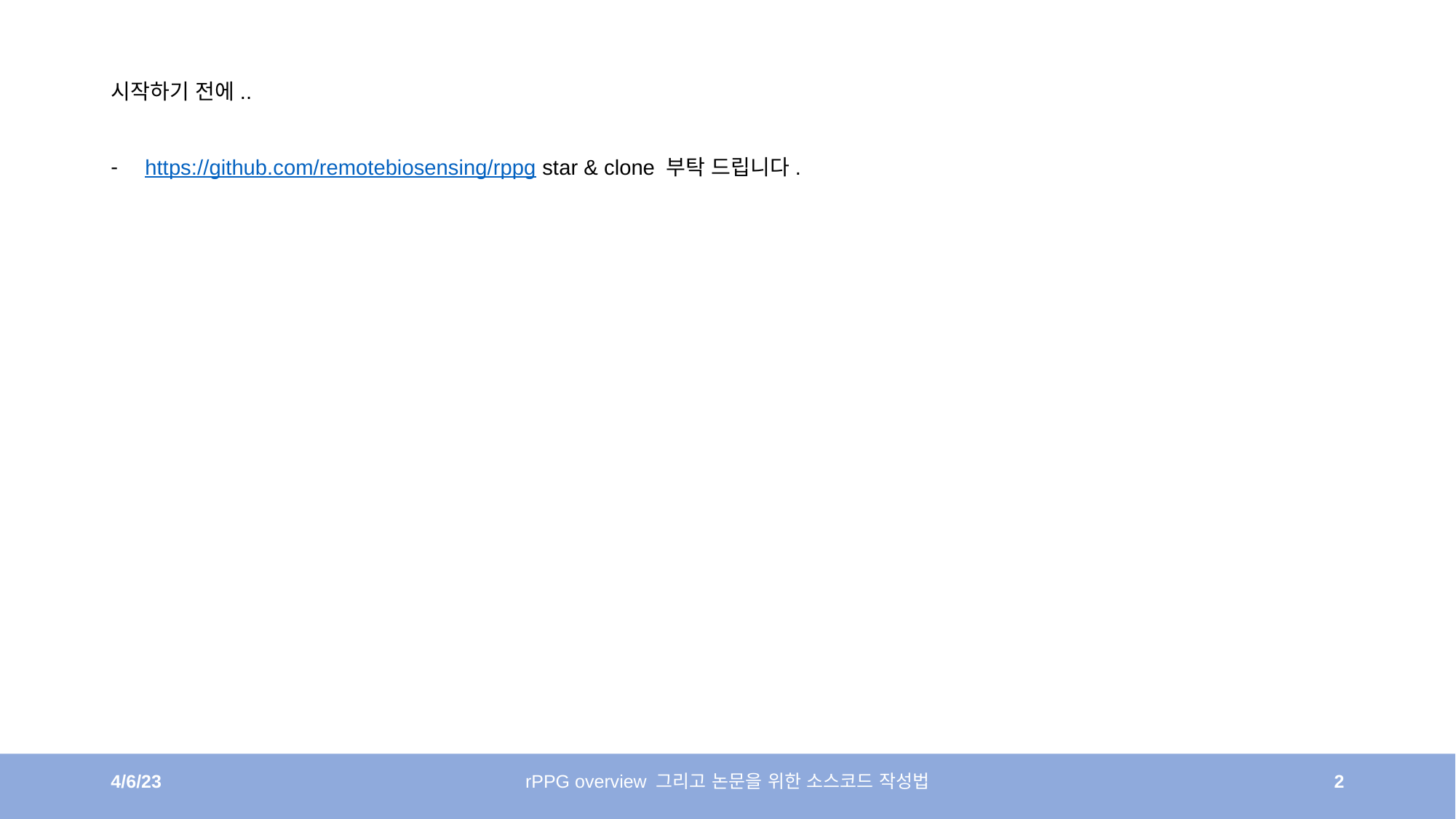

시작하기 전에..

https://github.com/remotebiosensing/rppg star & clone 부탁 드립니다.

4/6/23
rPPG overview 그리고 논문을 위한 소스코드 작성법
2